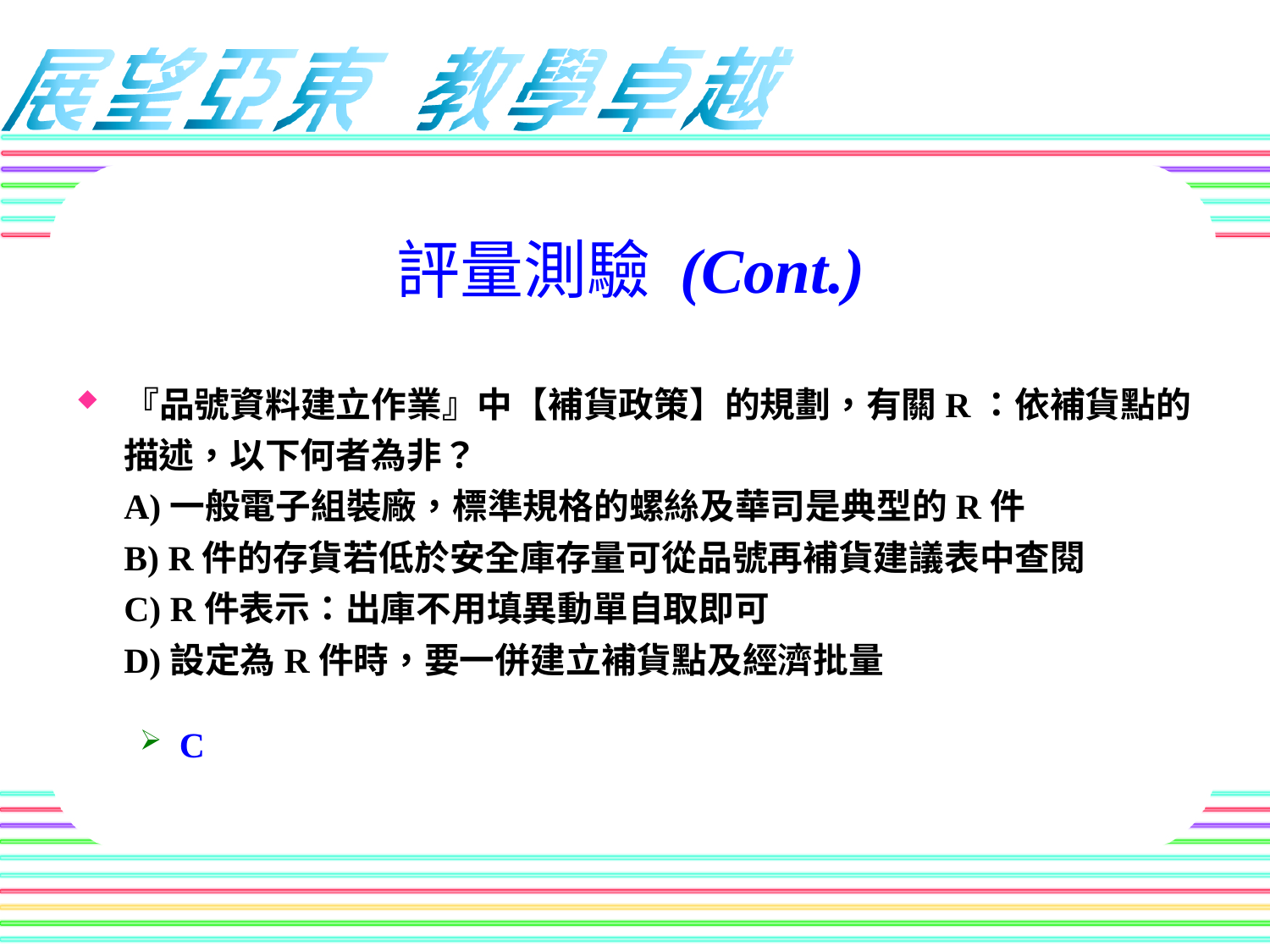

評量測驗 (Cont.)
『品號資料建立作業』中【補貨政策】的規劃，有關R：依補貨點的描述，以下何者為非？
A)一般電子組裝廠，標準規格的螺絲及華司是典型的R件
B) R件的存貨若低於安全庫存量可從品號再補貨建議表中查閱
C) R件表示：出庫不用填異動單自取即可
D)設定為R件時，要一併建立補貨點及經濟批量
C